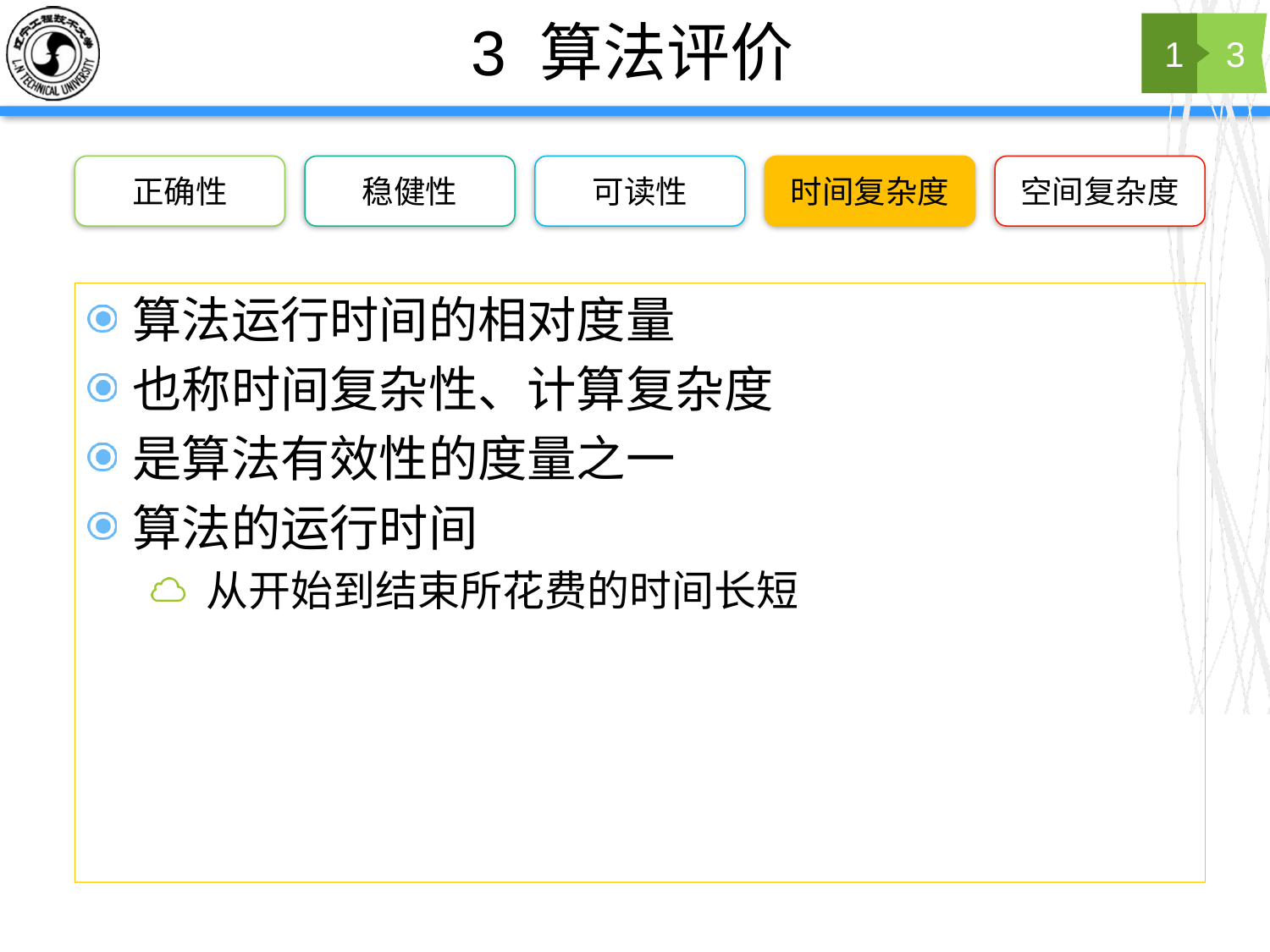

# 3 算法评价
1
3
正确性
稳健性
可读性
时间复杂度
空间复杂度
算法运行时间的相对度量
也称时间复杂性、计算复杂度
是算法有效性的度量之一
算法的运行时间
从开始到结束所花费的时间长短